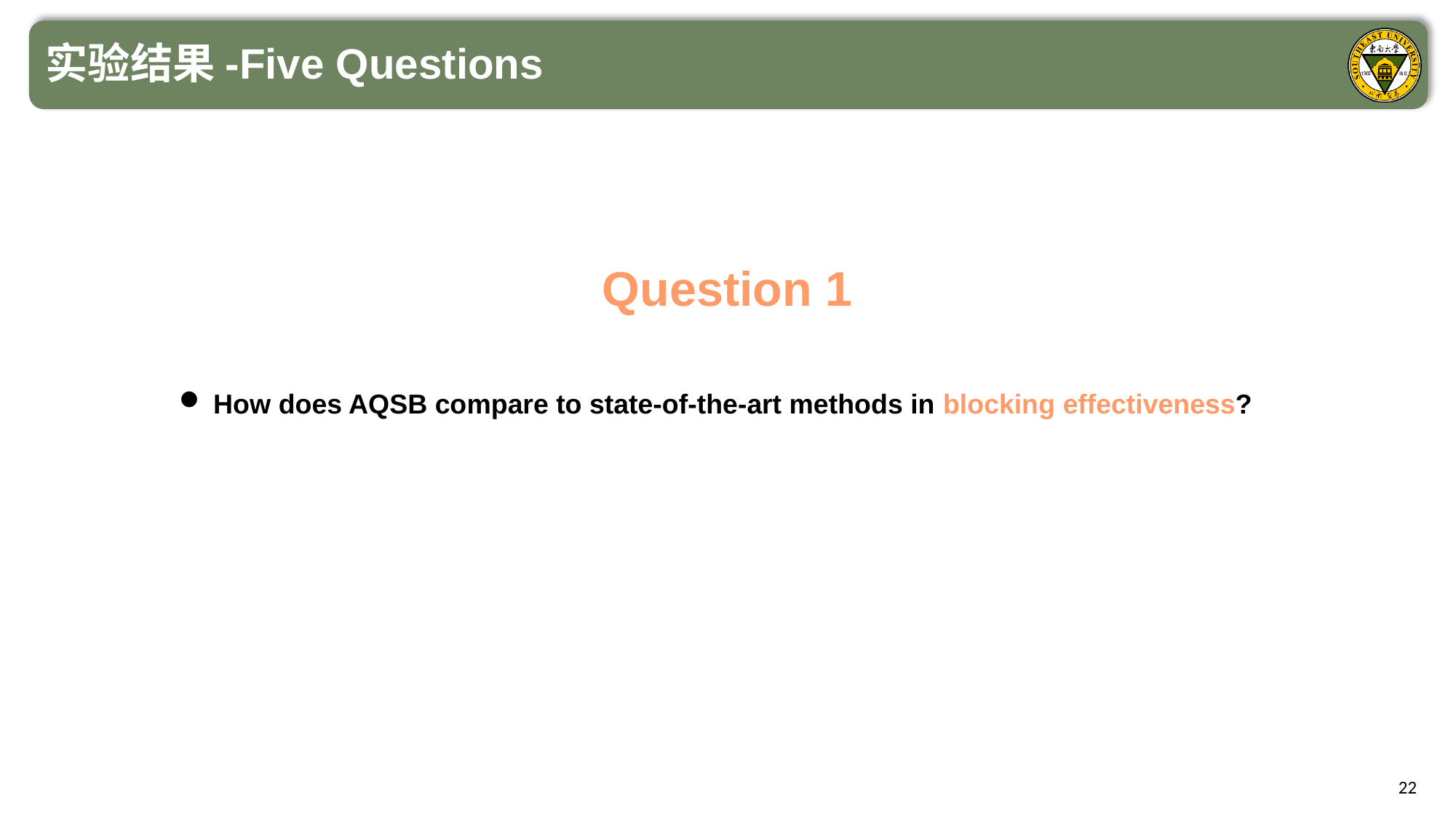

实验结果-Five Questions
Question 1
How does AQSB compare to state-of-the-art methods in blocking effectiveness?
22